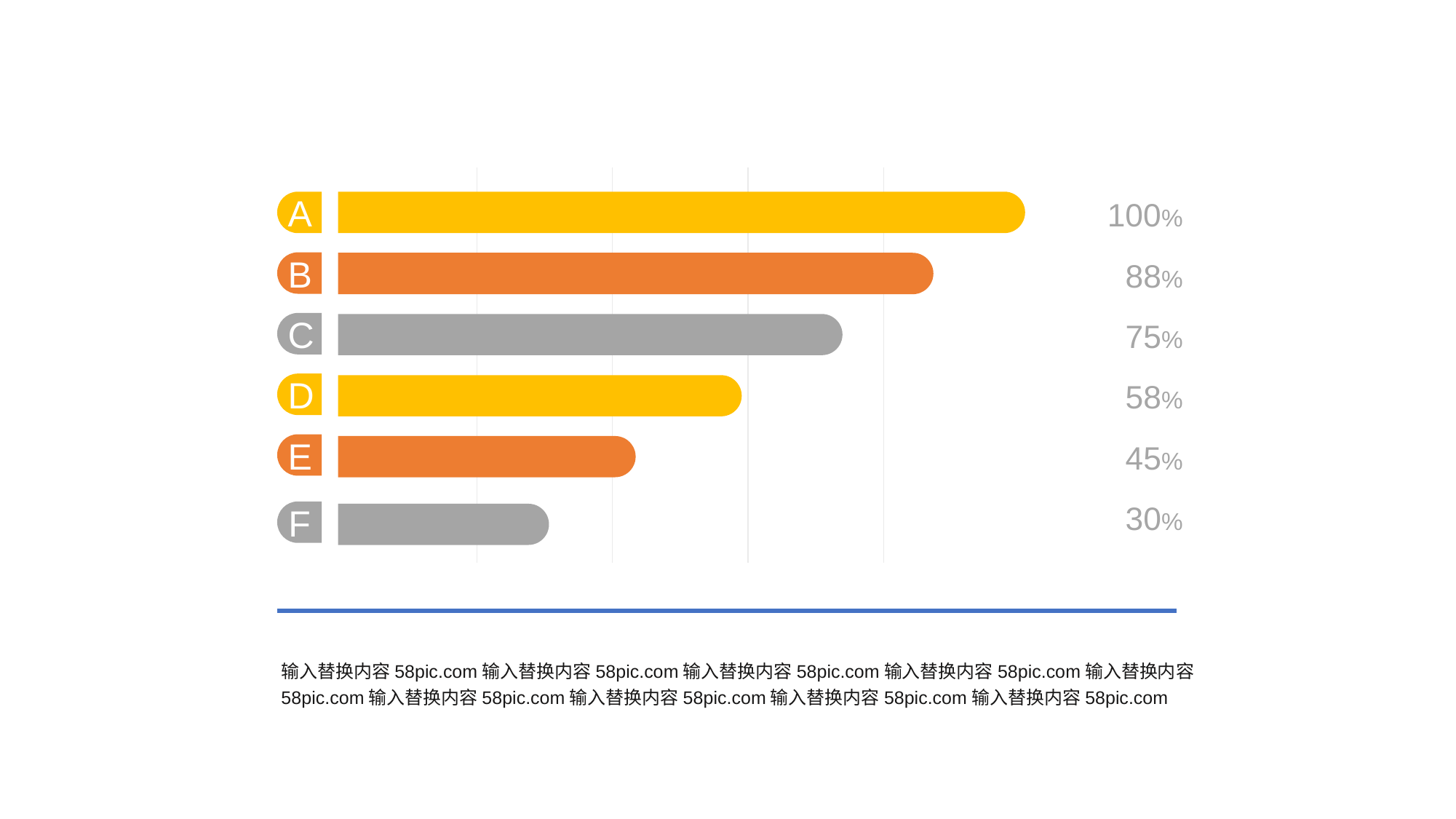

100%

A

88%
B

75%
C

58%
D

45%
E

30%
F

输入替换内容58pic.com输入替换内容58pic.com输入替换内容58pic.com输入替换内容58pic.com输入替换内容58pic.com输入替换内容58pic.com输入替换内容58pic.com输入替换内容58pic.com输入替换内容58pic.com